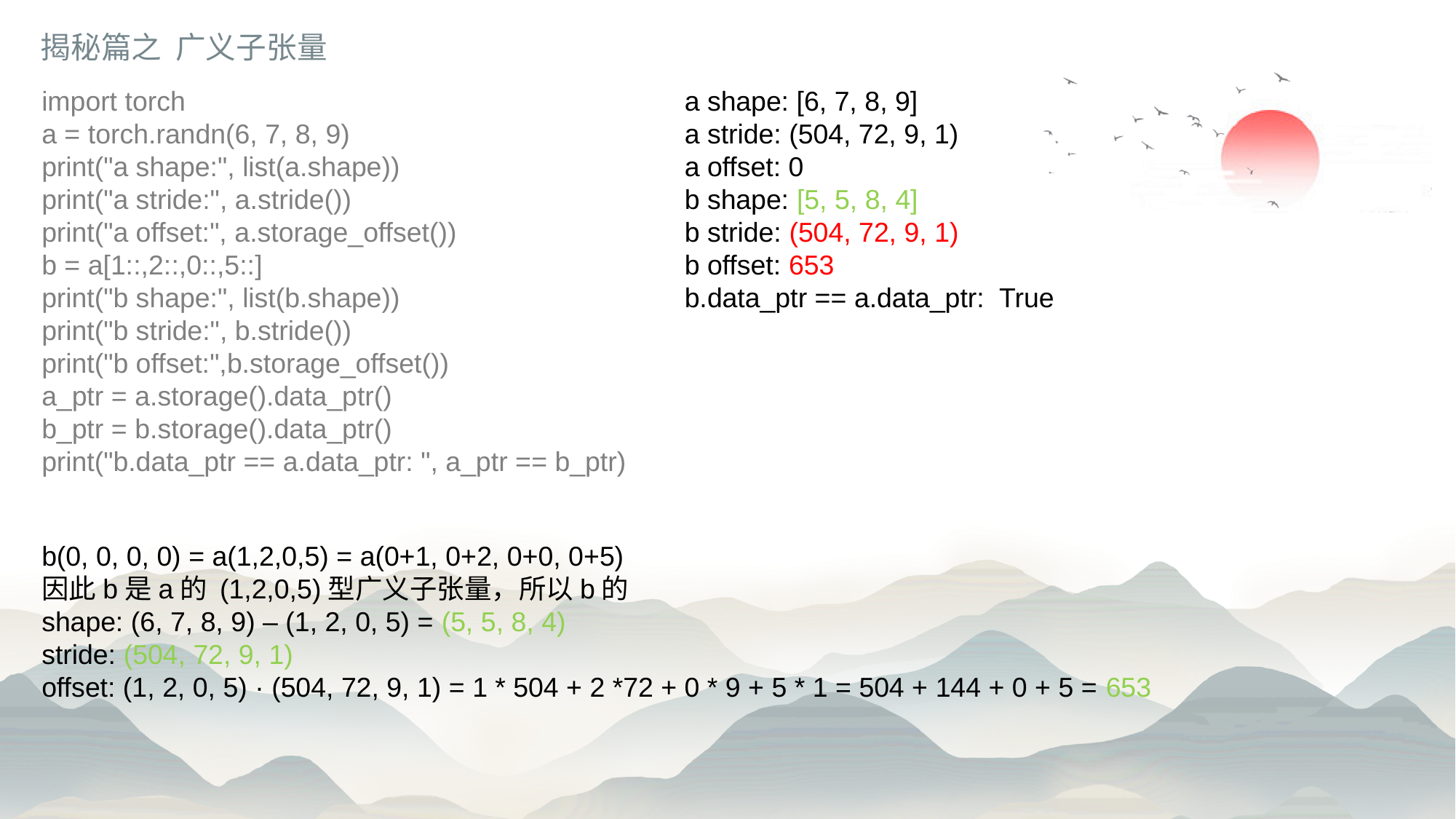

揭秘篇之  广义子张量
import torch
a = torch.randn(6, 7, 8, 9)
print("a shape:", list(a.shape))
print("a stride:", a.stride())
print("a offset:", a.storage_offset())
b = a[1::,2::,0::,5::]
print("b shape:", list(b.shape))
print("b stride:", b.stride())
print("b offset:",b.storage_offset())
a_ptr = a.storage().data_ptr()
b_ptr = b.storage().data_ptr()
print("b.data_ptr == a.data_ptr: ", a_ptr == b_ptr)
a shape: [6, 7, 8, 9]
a stride: (504, 72, 9, 1)
a offset: 0
b shape: [5, 5, 8, 4]
b stride: (504, 72, 9, 1)
b offset: 653
b.data_ptr == a.data_ptr:  True

b(0, 0, 0, 0) = a(1,2,0,5) = a(0+1, 0+2, 0+0, 0+5)
因此b是a的 (1,2,0,5)型广义子张量，所以b的
shape: (6, 7, 8, 9) – (1, 2, 0, 5) = (5, 5, 8, 4)
stride: (504, 72, 9, 1)
offset: (1, 2, 0, 5) · (504, 72, 9, 1) = 1 * 504 + 2 *72 + 0 * 9 + 5 * 1 = 504 + 144 + 0 + 5 = 653